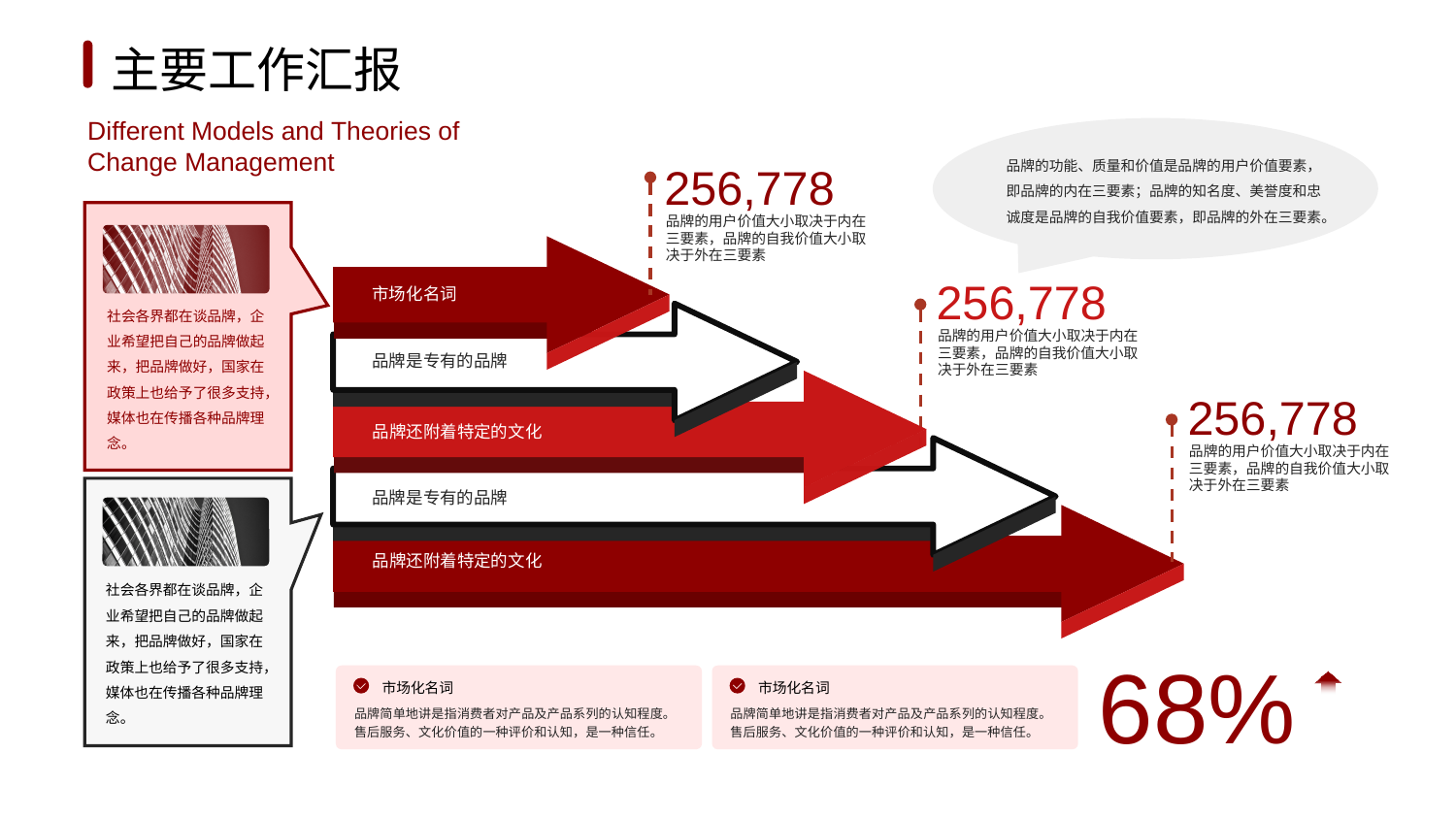

1
2
3
4
5
6
主要工作汇报

Different Models and Theories of Change Management

品牌的功能、质量和价值是品牌的用户价值要素，即品牌的内在三要素；品牌的知名度、美誉度和忠诚度是品牌的自我价值要素，即品牌的外在三要素。
256,778

品牌的用户价值大小取决于内在三要素，品牌的自我价值大小取决于外在三要素

市场化名词
256,778

社会各界都在谈品牌，企业希望把自己的品牌做起来，把品牌做好，国家在政策上也给予了很多支持，媒体也在传播各种品牌理念。

品牌的用户价值大小取决于内在三要素，品牌的自我价值大小取决于外在三要素
品牌是专有的品牌

256,778
品牌还附着特定的文化

品牌的用户价值大小取决于内在三要素，品牌的自我价值大小取决于外在三要素

品牌是专有的品牌

品牌还附着特定的文化

社会各界都在谈品牌，企业希望把自己的品牌做起来，把品牌做好，国家在政策上也给予了很多支持，媒体也在传播各种品牌理念。

市场化名词

品牌简单地讲是指消费者对产品及产品系列的认知程度。售后服务、文化价值的一种评价和认知，是一种信任。

市场化名词

品牌简单地讲是指消费者对产品及产品系列的认知程度。售后服务、文化价值的一种评价和认知，是一种信任。
68%